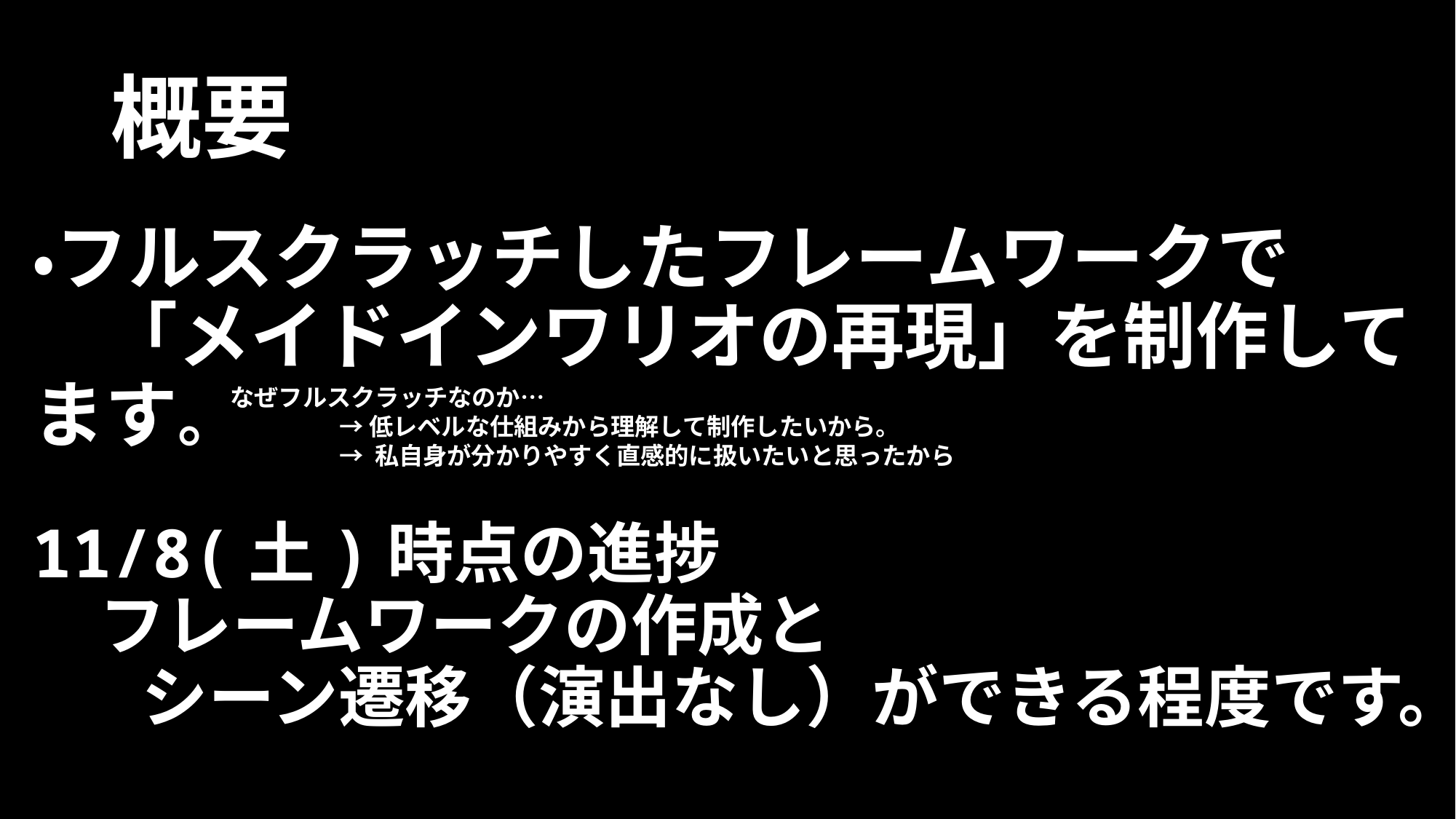

# 概要
・フルスクラッチしたフレームワークで
　「メイドインワリオの再現」を制作してます。

11/8(土)時点の進捗
　フレームワークの作成と
	シーン遷移（演出なし）ができる程度です。
なぜフルスクラッチなのか…
	→ 低レベルな仕組みから理解して制作したいから。
	→ 私自身が分かりやすく直感的に扱いたいと思ったから